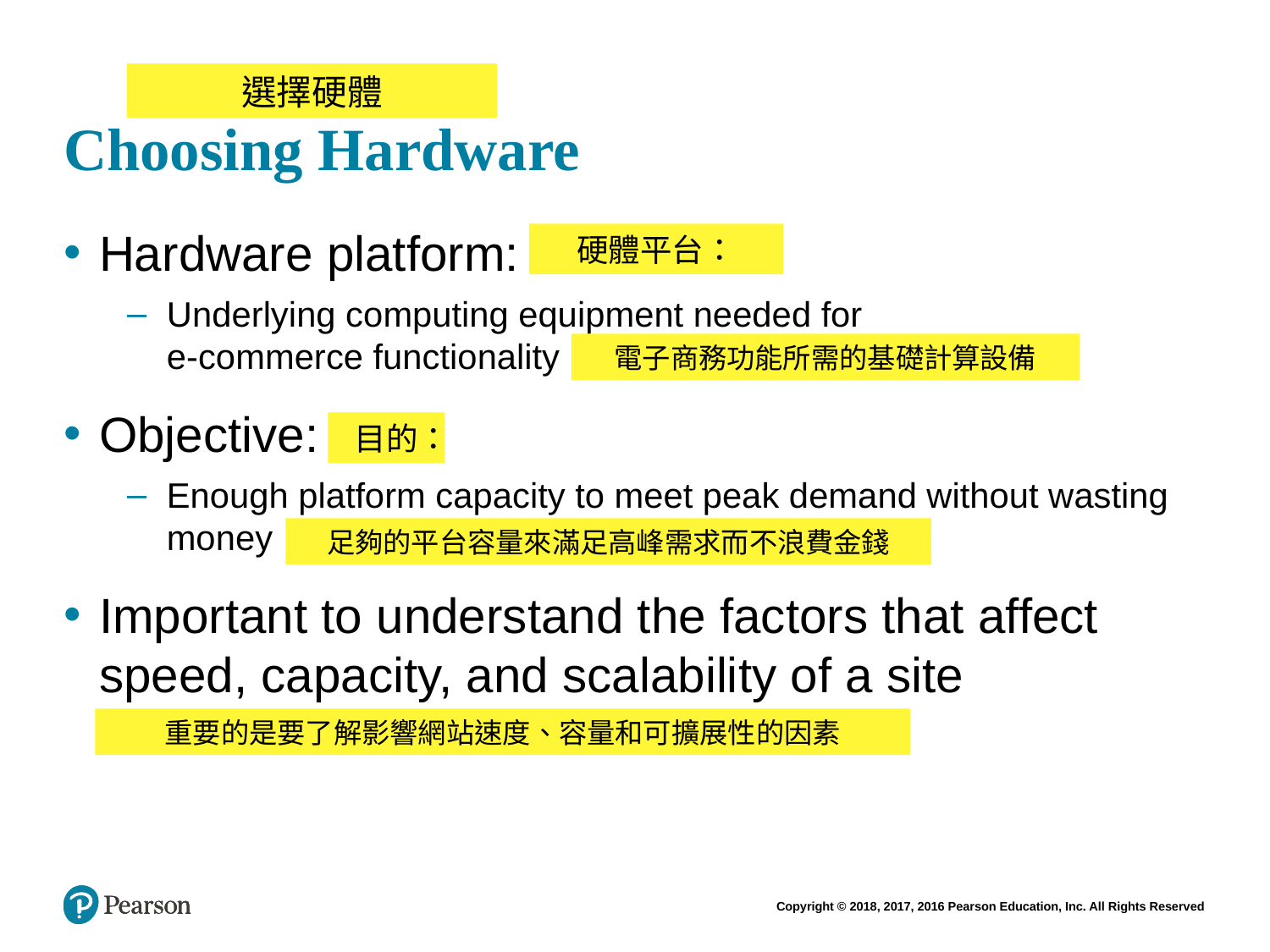

# Choosing Hardware
選擇硬體
Hardware platform:
Underlying computing equipment needed for
e-commerce functionality
Objective:
Enough platform capacity to meet peak demand without wasting money
Important to understand the factors that affect speed, capacity, and scalability of a site
硬體平台：
電子商務功能所需的基礎計算設備
目的：
足夠的平台容量來滿足高峰需求而不浪費金錢
重要的是要了解影響網站速度、容量和可擴展性的因素